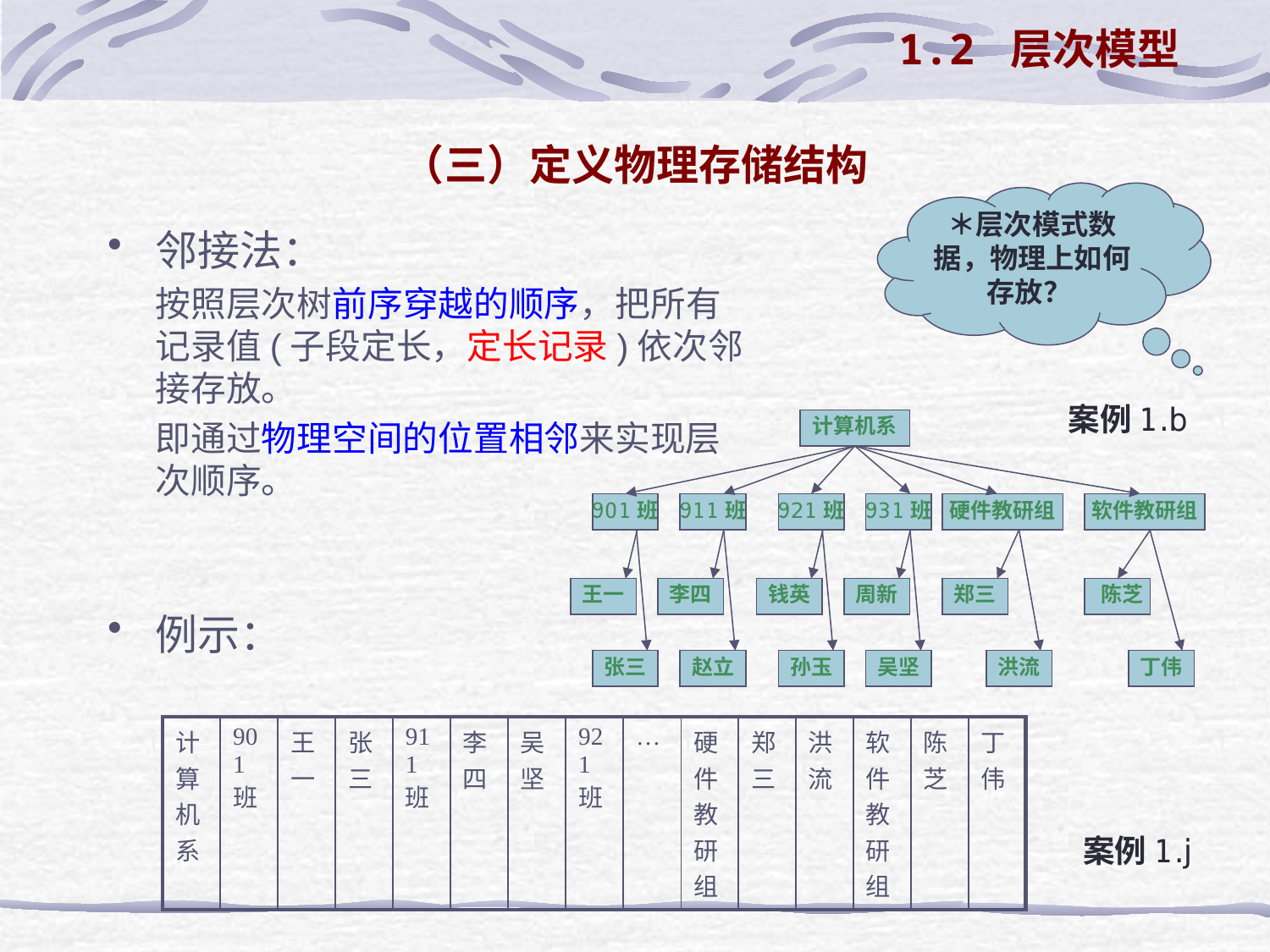

1.2 层次模型
# （三）定义物理存储结构
＊层次模式数据，物理上如何存放？
邻接法：
	按照层次树前序穿越的顺序，把所有记录值(子段定长，定长记录)依次邻接存放。
	即通过物理空间的位置相邻来实现层次顺序。

例示：
案例1.b
计算机系

901班
911班
921班
931班
硬件教研组
软件教研组

王一
李四
钱英
周新
郑三
 陈芝
张三
赵立
孙玉
吴坚
洪流
丁伟
| 计算机系 | 901班 | 王一 | 张三 | 911班 | 李四 | 吴坚 | 921班 | … | 硬件教研组 | 郑三 | 洪流 | 软件教研组 | 陈芝 | 丁伟 |
| --- | --- | --- | --- | --- | --- | --- | --- | --- | --- | --- | --- | --- | --- | --- |
案例1.j